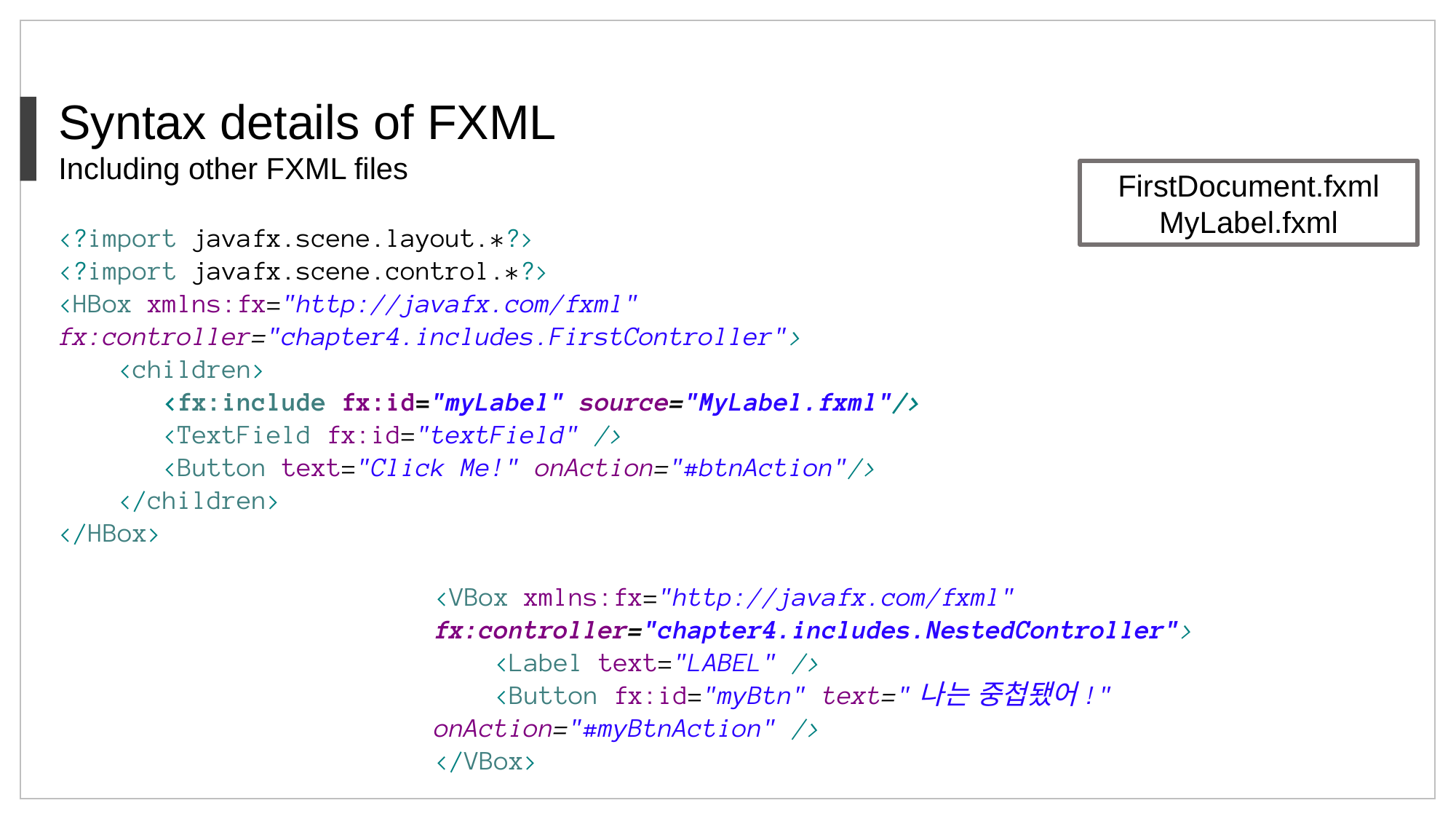

Syntax details of FXML
Including other FXML files

FirstDocument.fxml
MyLabel.fxml
<?import javafx.scene.layout.*?>
<?import javafx.scene.control.*?>
<HBox xmlns:fx="http://javafx.com/fxml" fx:controller="chapter4.includes.FirstController">
    <children>
       <fx:include fx:id="myLabel" source="MyLabel.fxml"/>
       <TextField fx:id="textField" />
       <Button text="Click Me!" onAction="#btnAction"/>
    </children>
</HBox>
<VBox xmlns:fx="http://javafx.com/fxml" fx:controller="chapter4.includes.NestedController">
    <Label text="LABEL" />
    <Button fx:id="myBtn" text="나는 중첩됐어!" onAction="#myBtnAction" />
</VBox>